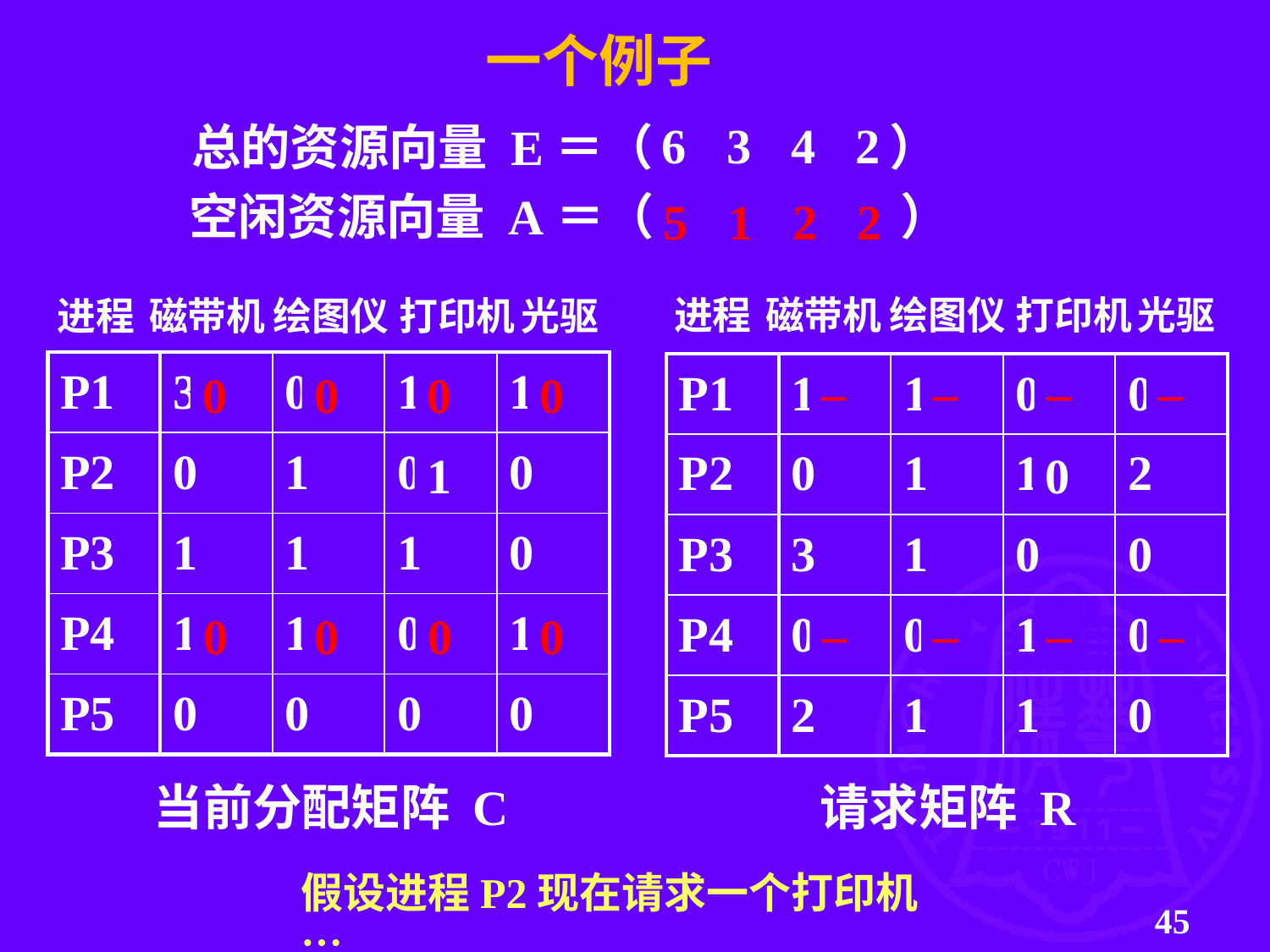

一个例子
6
3
4
2
总的资源向量 E＝（                     ）
空闲资源向量 A＝（                      ）
1
0
2
0
1
2
1
1
1
1
0
–
–
–
–
0
0
0
0
5
1
2
2
–
–
–
–
0
0
0
0
进程
磁带机
绘图仪
打印机
光驱
进程
磁带机
绘图仪
打印机
光驱
| P1 | 3 | 0 | 1 | 1 |
| --- | --- | --- | --- | --- |
| P2 | 0 | 1 | 0 | 0 |
| P3 | 1 | 1 | 1 | 0 |
| P4 | 1 | 1 | 0 | 1 |
| P5 | 0 | 0 | 0 | 0 |
| P1 | 1 | 1 | 0 | 0 |
| --- | --- | --- | --- | --- |
| P2 | 0 | 1 | 1 | 2 |
| P3 | 3 | 1 | 0 | 0 |
| P4 | 0 | 0 | 1 | 0 |
| P5 | 2 | 1 | 1 | 0 |
1
0
当前分配矩阵 C
请求矩阵 R
假设进程P2现在请求一个打印机…